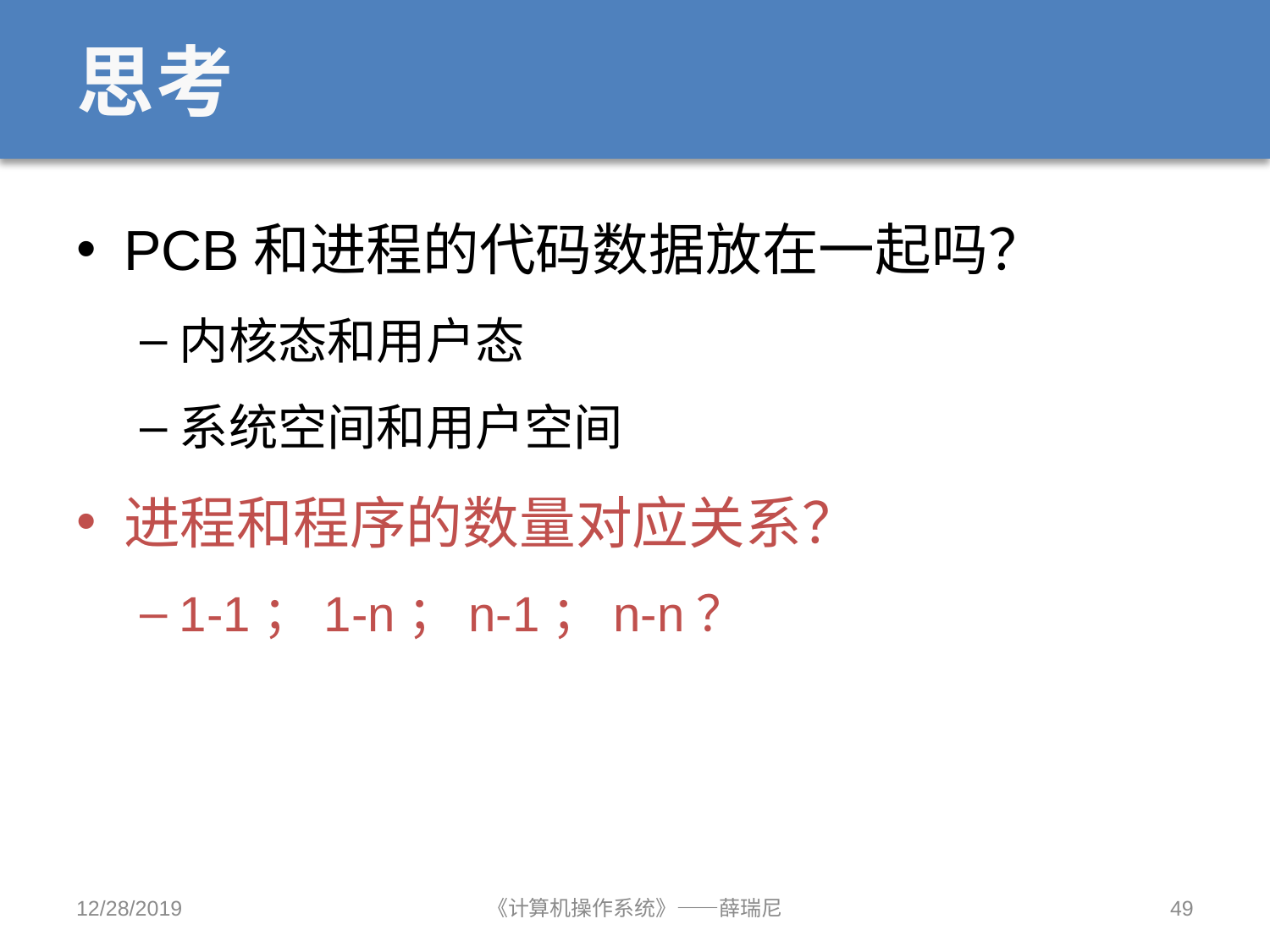

# 思考
PCB和进程的代码数据放在一起吗？
内核态和用户态
系统空间和用户空间
进程和程序的数量对应关系？
1-1；1-n；n-1；n-n？

12/28/2019
《计算机操作系统》——薛瑞尼
49